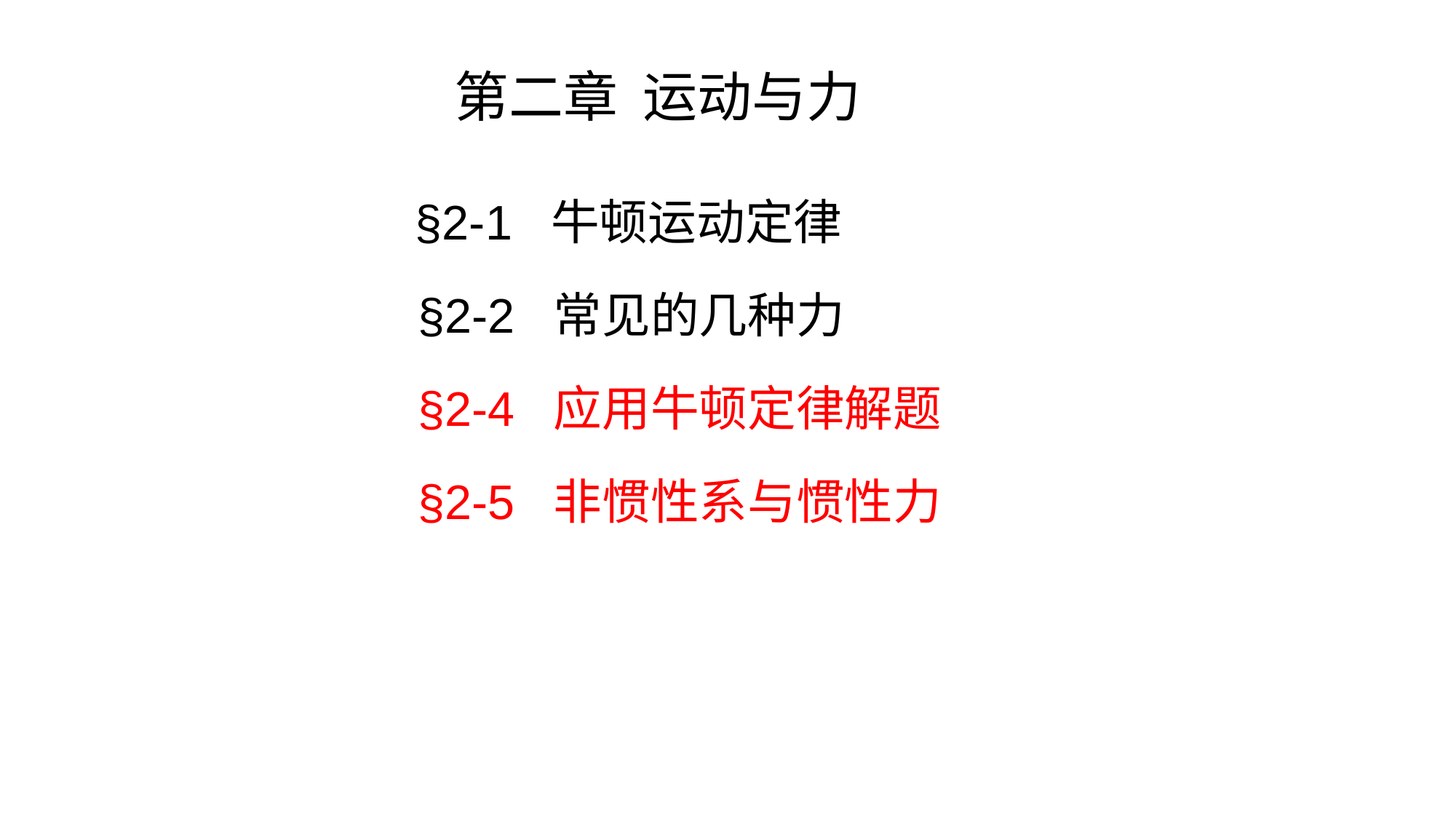

第二章  运动与力
  §2-1  牛顿运动定律
  §2-2  常见的几种力
  §2-4  应用牛顿定律解题
  §2-5  非惯性系与惯性力
34